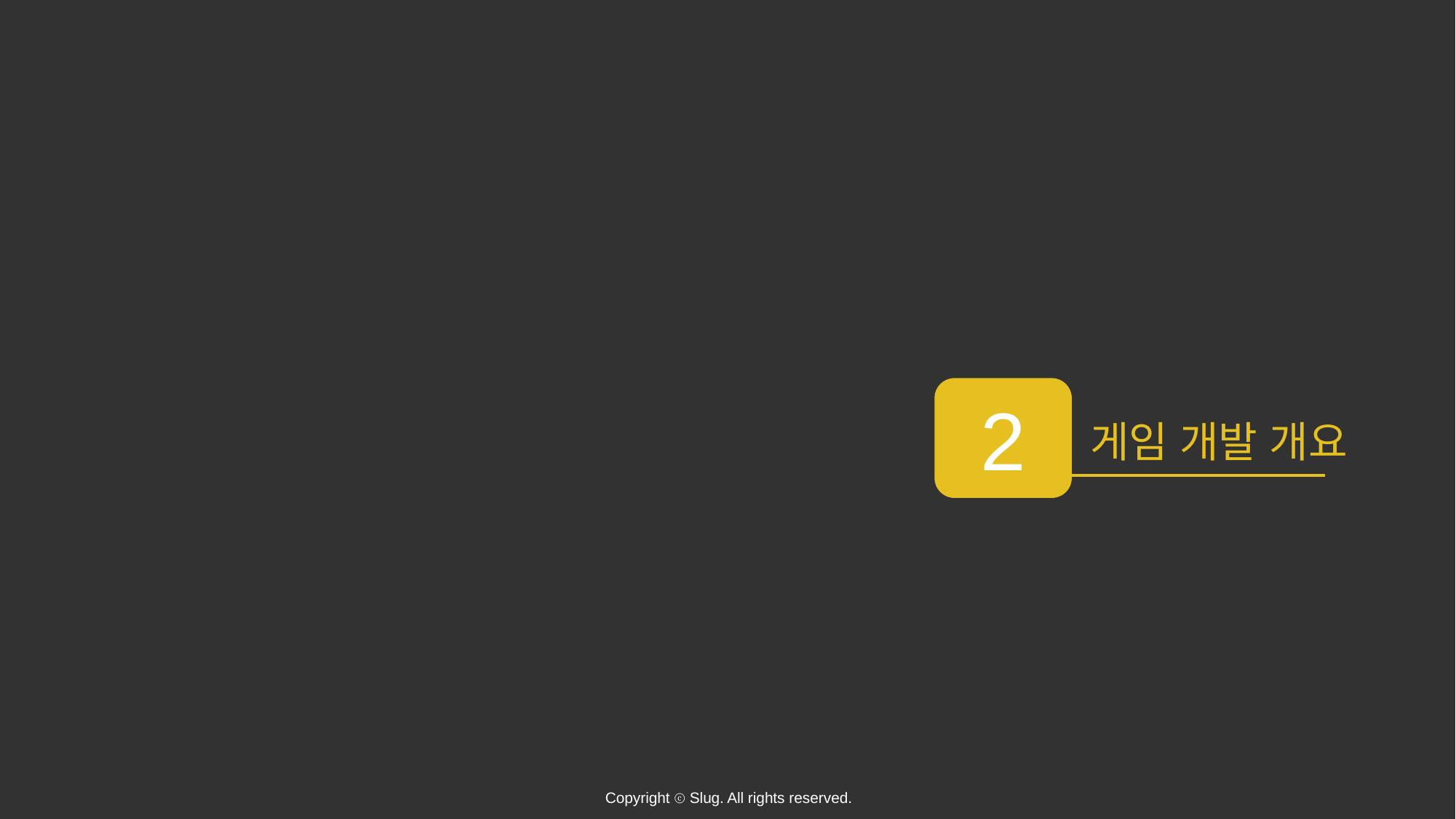

2
게임 개발 개요
Copyright ⓒ Slug. All rights reserved.